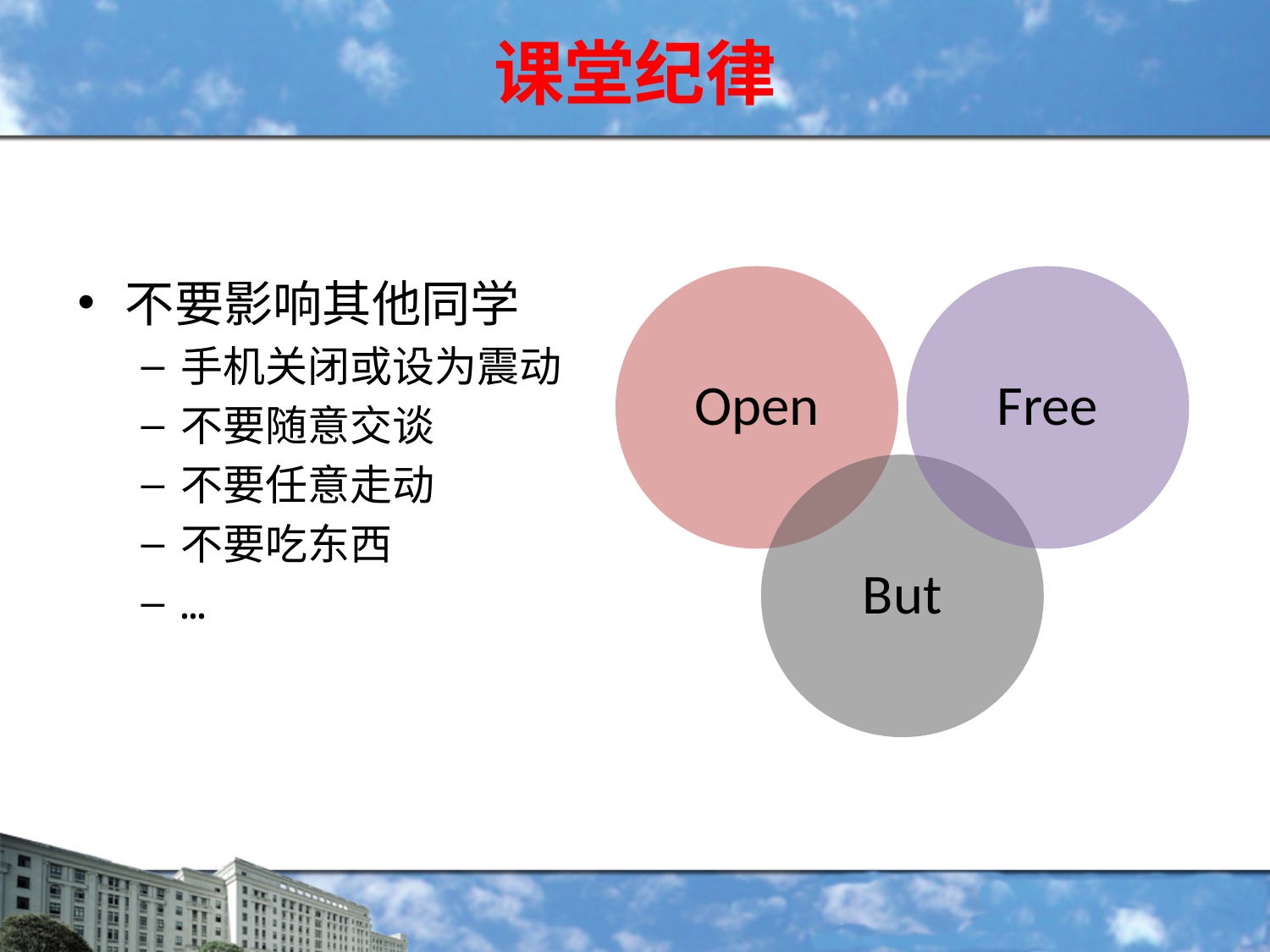

# 课堂纪律
不要影响其他同学
手机关闭或设为震动
不要随意交谈
不要任意走动
不要吃东西
…

Open
But
Free